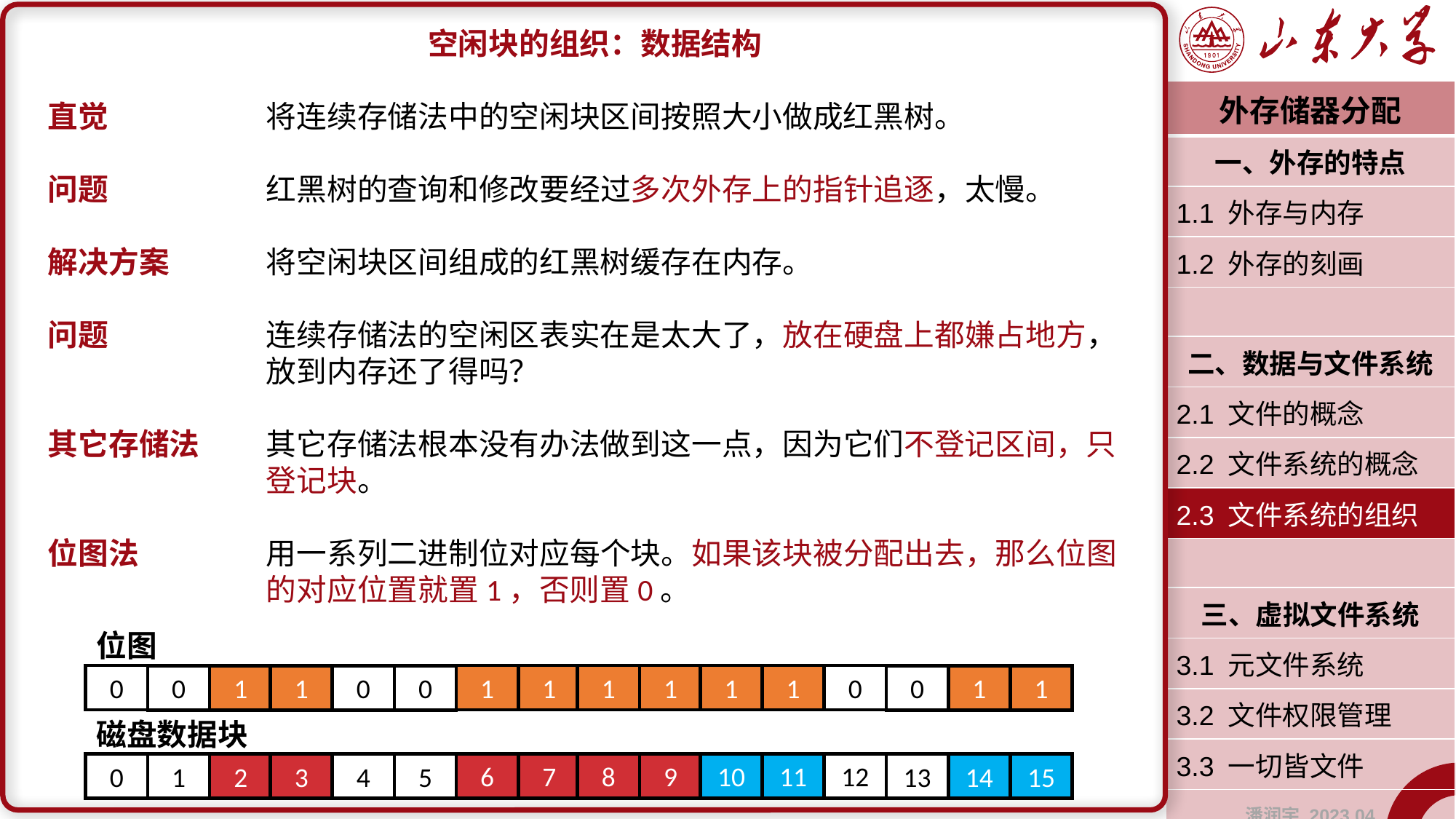

空闲块的组织：数据结构

直觉		将连续存储法中的空闲块区间按照大小做成红黑树。

问题		红黑树的查询和修改要经过多次外存上的指针追逐，太慢。

解决方案	将空闲块区间组成的红黑树缓存在内存。

问题		连续存储法的空闲区表实在是太大了，放在硬盘上都嫌占地方，			放到内存还了得吗？

其它存储法	其它存储法根本没有办法做到这一点，因为它们不登记区间，只			登记块。

位图法		用一系列二进制位对应每个块。如果该块被分配出去，那么位图			的对应位置就置1，否则置0。
| 外存储器分配 |
| --- |
| 一、外存的特点 |
| 1.1 外存与内存 |
| 1.2 外存的刻画 |
|  |
| 二、数据与文件系统 |
| 2.1 文件的概念 |
| 2.2 文件系统的概念 |
| 2.3 文件系统的组织 |
|  |
| 三、虚拟文件系统 |
| 3.1 元文件系统 |
| 3.2 文件权限管理 |
| 3.3 一切皆文件 |
| 潘润宇 2023.04 |
位图
1
1
1
1
1
1
0
0
0
1
1
0
0
0
1
1
磁盘数据块
6
7
8
9
10
11
12
0
1
2
3
4
5
13
14
15